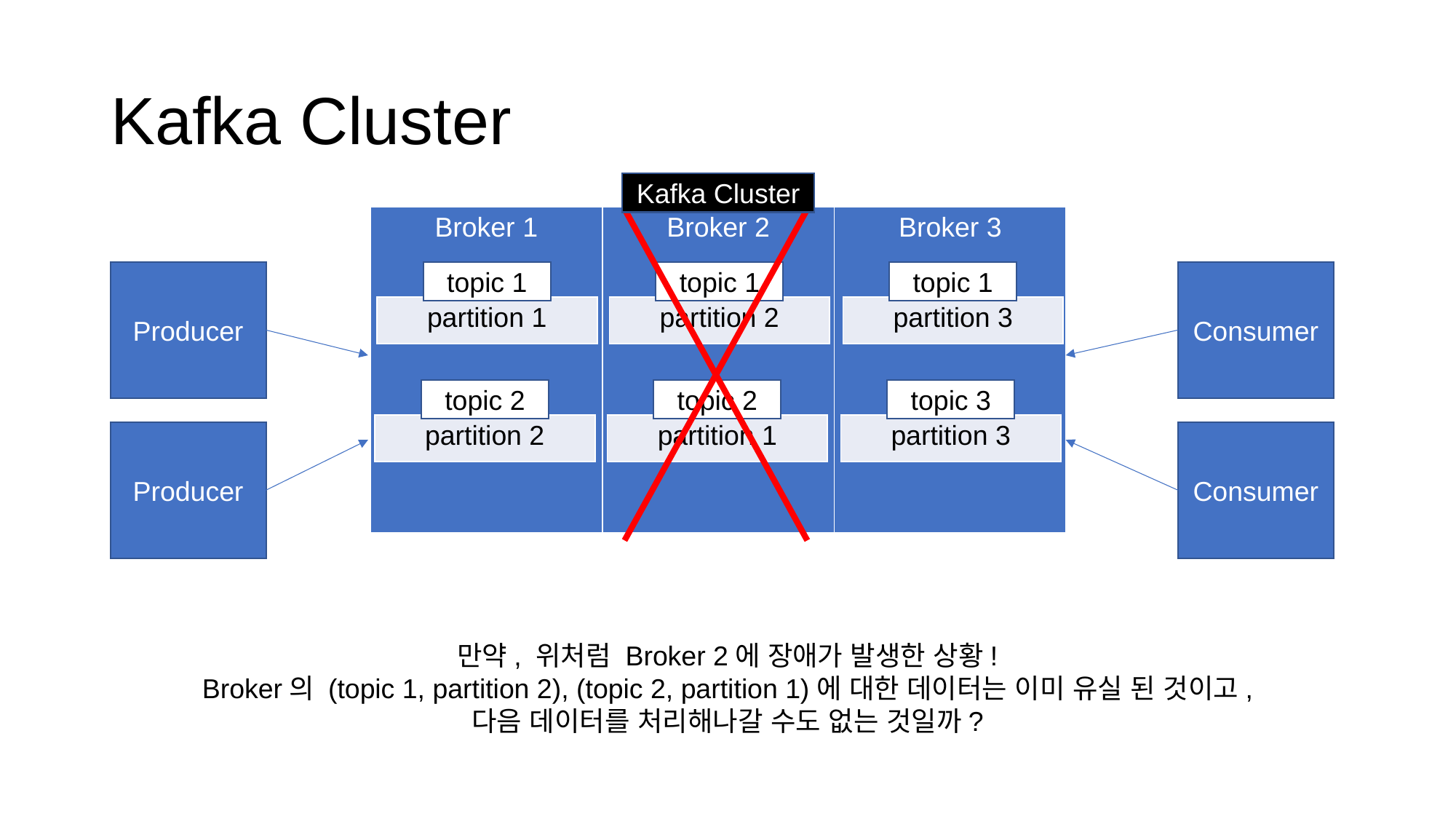

# Kafka Cluster
Kafka Cluster
| Broker 1 | Broker 2 | Broker 3 |
| --- | --- | --- |
Producer
Consumer
topic 1
topic 1
topic 1
| partition 1 |
| --- |
| partition 2 |
| --- |
| partition 3 |
| --- |
topic 2
topic 2
topic 3
| partition 2 |
| --- |
| partition 1 |
| --- |
| partition 3 |
| --- |
Producer
Consumer
만약, 위처럼 Broker 2에 장애가 발생한 상황!
Broker의 (topic 1, partition 2), (topic 2, partition 1)에 대한 데이터는 이미 유실 된 것이고,
다음 데이터를 처리해나갈 수도 없는 것일까?